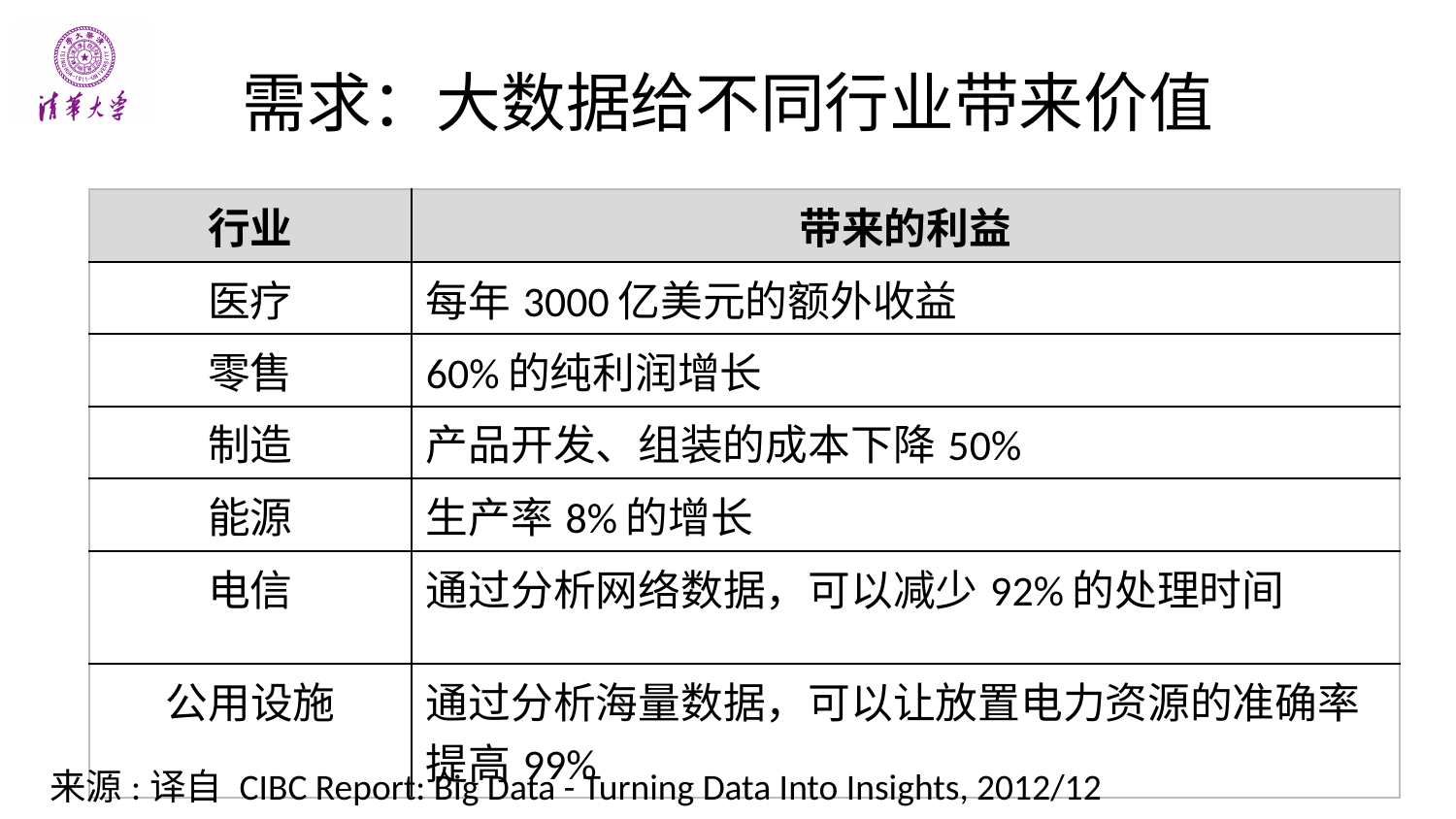

# 需求：大数据给不同行业带来价值
| 行业 | 带来的利益 |
| --- | --- |
| 医疗 | 每年3000亿美元的额外收益 |
| 零售 | 60%的纯利润增长 |
| 制造 | 产品开发、组装的成本下降50% |
| 能源 | 生产率8%的增长 |
| 电信 | 通过分析网络数据，可以减少92%的处理时间 |
| 公用设施 | 通过分析海量数据，可以让放置电力资源的准确率提高99% |
来源:译自 CIBC Report: Big Data - Turning Data Into Insights, 2012/12